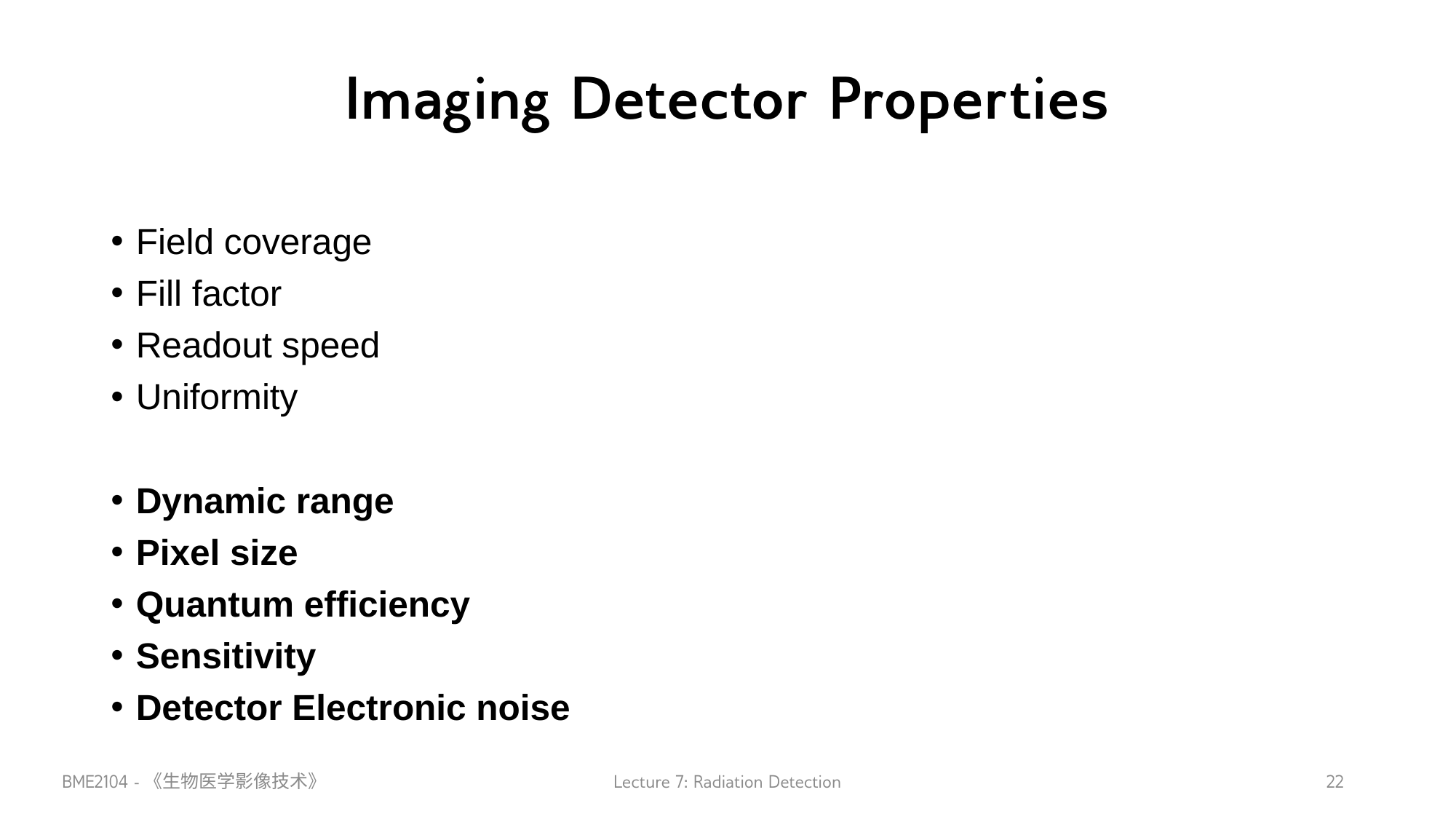

# Imaging Detector Properties
Field coverage
Fill factor
Readout speed
Uniformity

Dynamic range
Pixel size
Quantum efficiency
Sensitivity
Detector Electronic noise
BME2104 -《生物医学影像技术》
Lecture 7: Radiation Detection
22